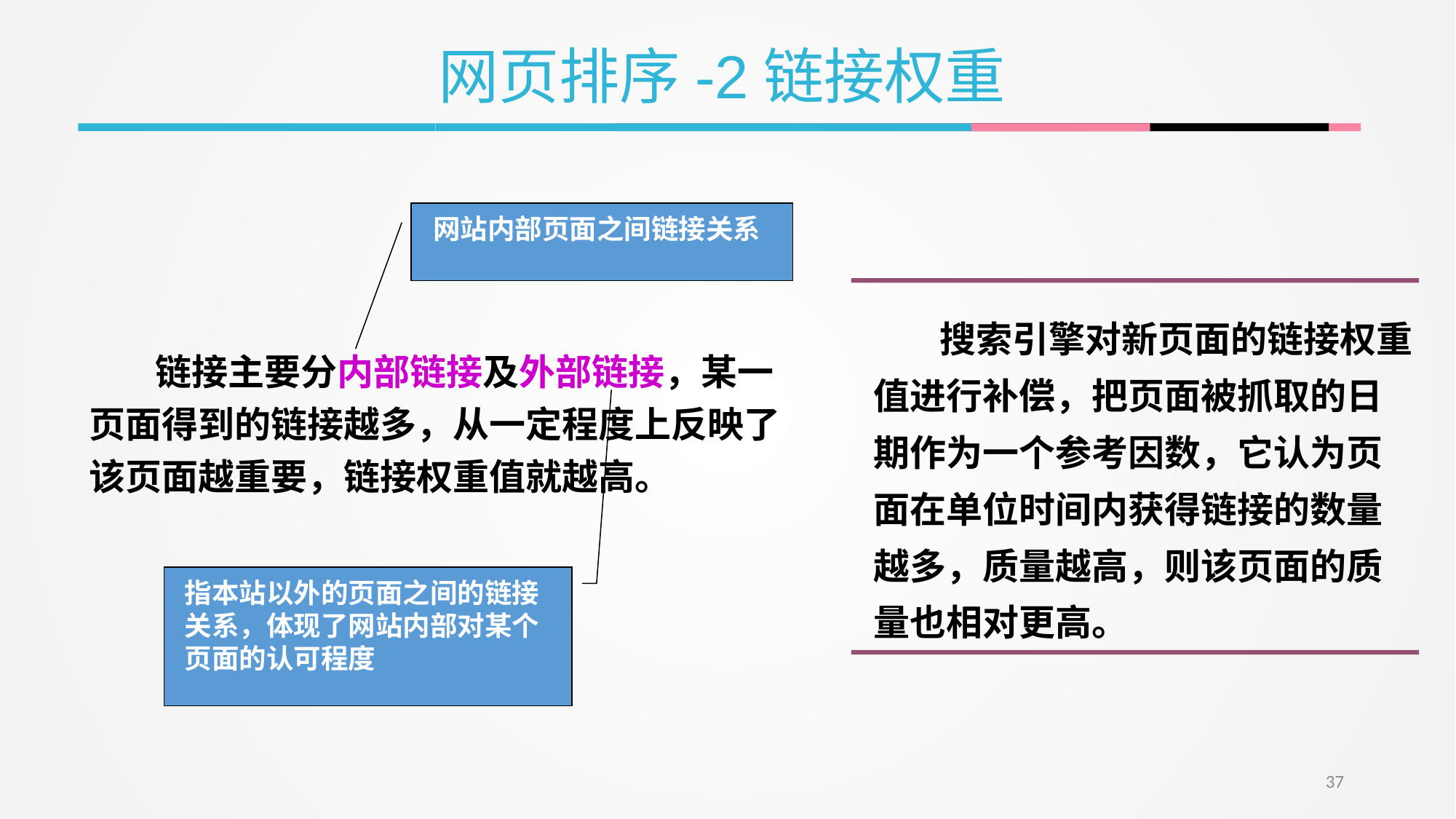

网页排序-2链接权重

网站内部页面之间链接关系

       搜索引擎对新页面的链接权重值进行补偿，把页面被抓取的日期作为一个参考因数，它认为页面在单位时间内获得链接的数量越多，质量越高，则该页面的质量也相对更高。
       链接主要分内部链接及外部链接，某一页面得到的链接越多，从一定程度上反映了该页面越重要，链接权重值就越高。

指本站以外的页面之间的链接关系，体现了网站内部对某个页面的认可程度

37